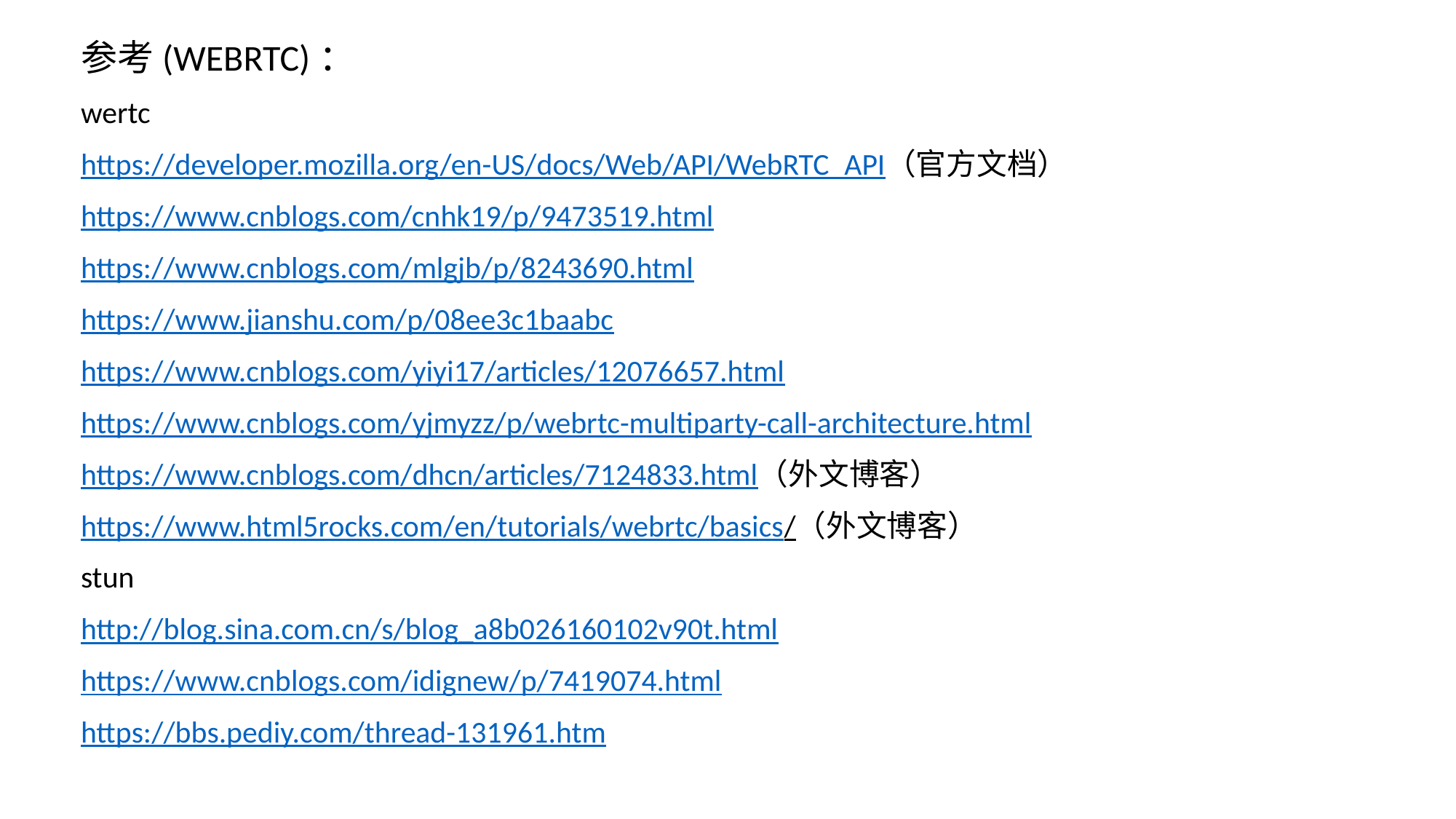

参考(WEBRTC)：
wertc
https://developer.mozilla.org/en-US/docs/Web/API/WebRTC_API（官方文档）
https://www.cnblogs.com/cnhk19/p/9473519.html
https://www.cnblogs.com/mlgjb/p/8243690.html
https://www.jianshu.com/p/08ee3c1baabc
https://www.cnblogs.com/yiyi17/articles/12076657.html
https://www.cnblogs.com/yjmyzz/p/webrtc-multiparty-call-architecture.html
https://www.cnblogs.com/dhcn/articles/7124833.html（外文博客）
https://www.html5rocks.com/en/tutorials/webrtc/basics/（外文博客）
stun
http://blog.sina.com.cn/s/blog_a8b026160102v90t.html
https://www.cnblogs.com/idignew/p/7419074.html
https://bbs.pediy.com/thread-131961.htm